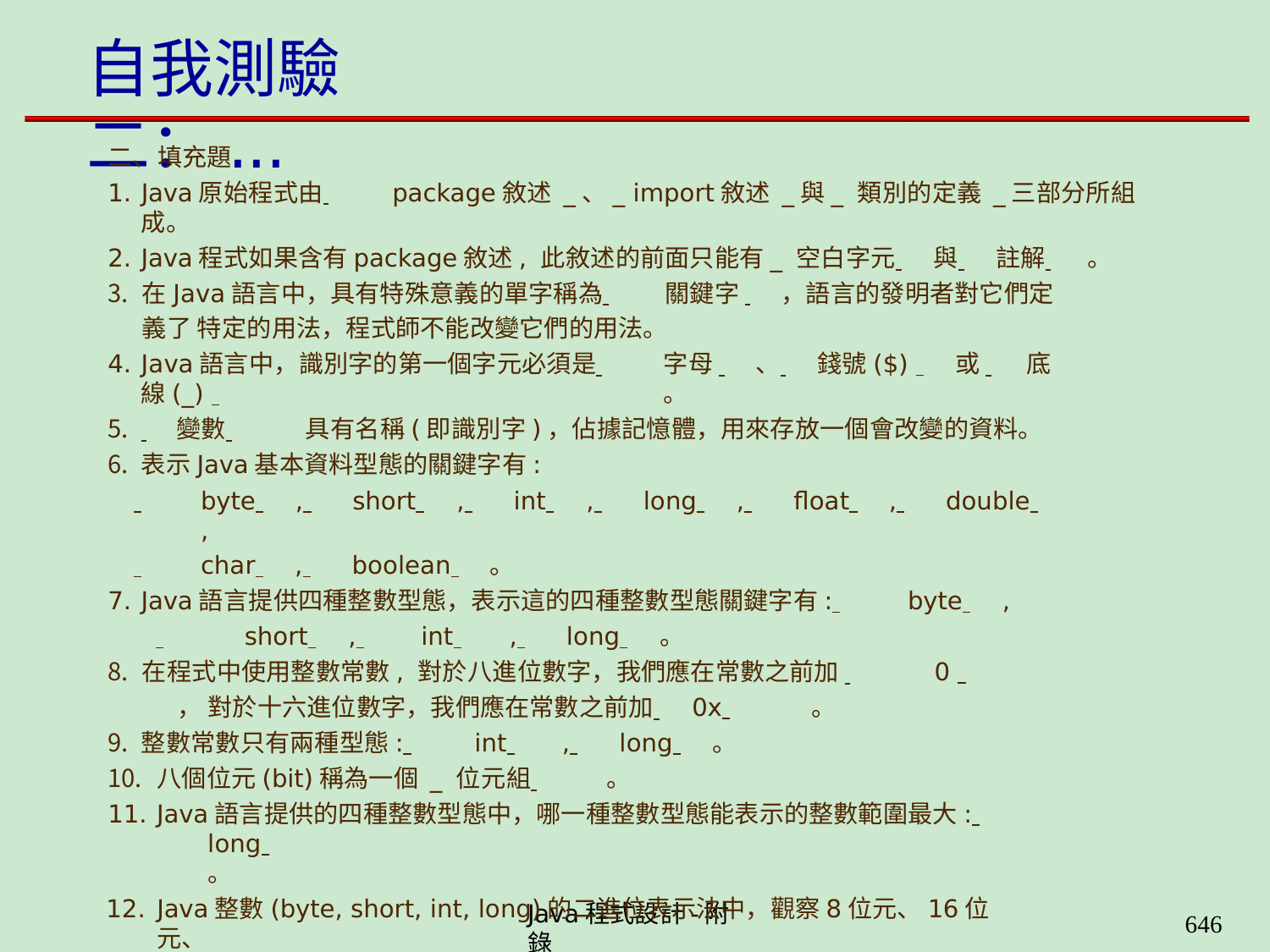

# 自我測驗二：...
二、填充題
Java原始程式由 	package敘述 _、_ import敘述 _與_ 類別的定義 _三部分所組成。
Java程式如果含有package敘述, 此敘述的前面只能有_ 空白字元 	與 	註解 	。
在Java語言中，具有特殊意義的單字稱為 	關鍵字  	，語言的發明者對它們定義了 特定的用法，程式師不能改變它們的用法。
Java語言中，識別字的第一個字元必須是 	字母  	、 	錢號($)  	或  	底線(_)  	。
 	變數 	具有名稱(即識別字)，佔據記憶體，用來存放一個會改變的資料。
表示Java基本資料型態的關鍵字有:
 	byte 	, 	short 	, 	int 	, 	long 	, 	float 	, 	double 	,
 	char 	, 	boolean 	。
Java語言提供四種整數型態，表示這的四種整數型態關鍵字有: 	byte 	,
 	short 	, 	int 	, 	long 	。
在程式中使用整數常數, 對於八進位數字，我們應在常數之前加  	 0  	， 對於十六進位數字，我們應在常數之前加 	0x 	。
整數常數只有兩種型態: 	int 	, 	long 	。
八個位元(bit)稱為一個 _ 位元組 	。
Java語言提供的四種整數型態中，哪一種整數型態能表示的整數範圍最大: 	long 	。
Java整數(byte, short, int, long)的二進位表示法中，觀察8位元、16位元、
32位元或64位元時，最左邊的位元表示正負號，當它是 	 0  	時表示正數， 當它是 	1 	時表示負數。
Java程式設計-附錄
646